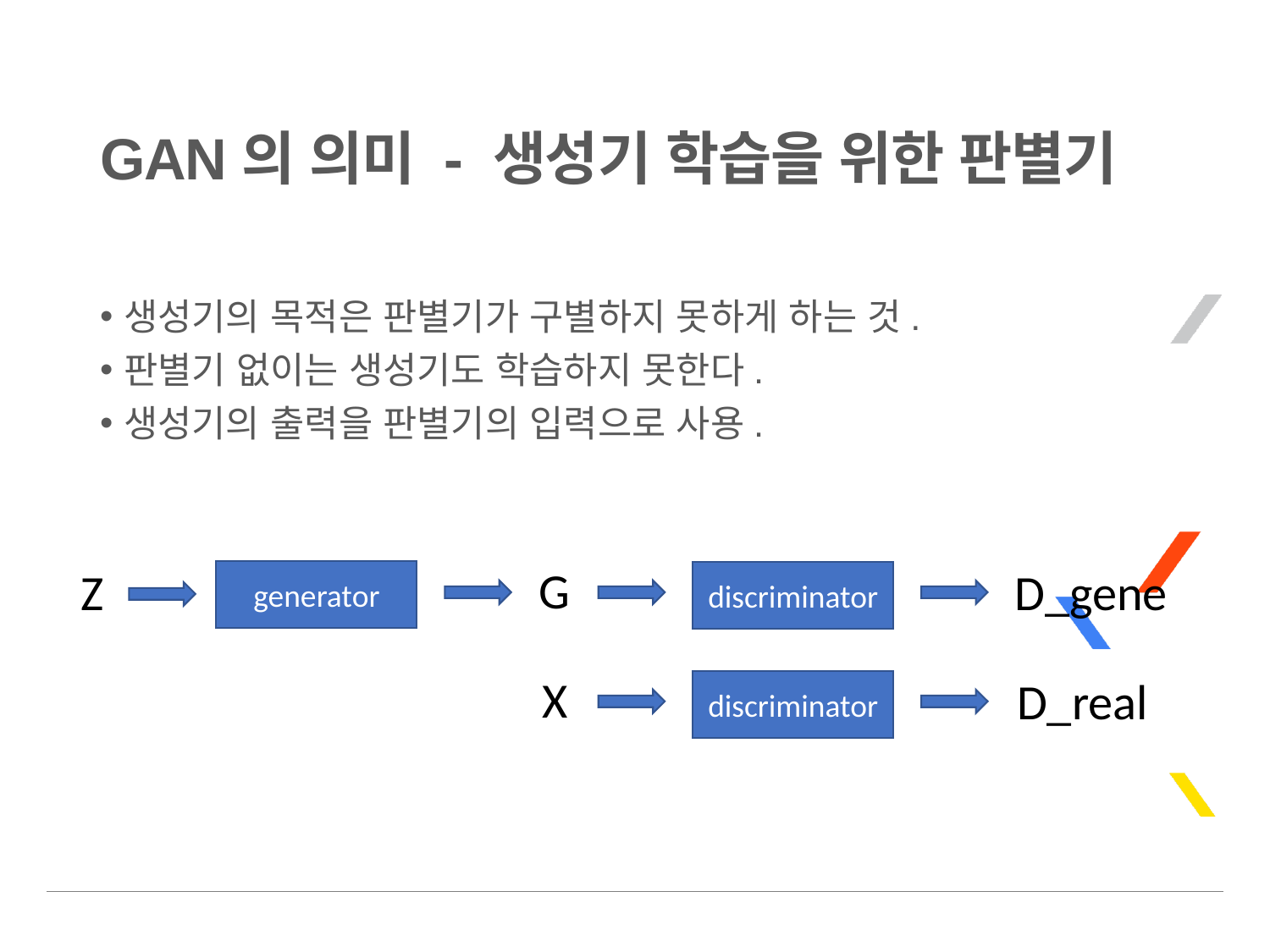

# GAN의 의미 - 생성기 학습을 위한 판별기
생성기의 목적은 판별기가 구별하지 못하게 하는 것.
판별기 없이는 생성기도 학습하지 못한다.
생성기의 출력을 판별기의 입력으로 사용.
G
Z
D_gene
generator
discriminator

X
D_real
discriminator